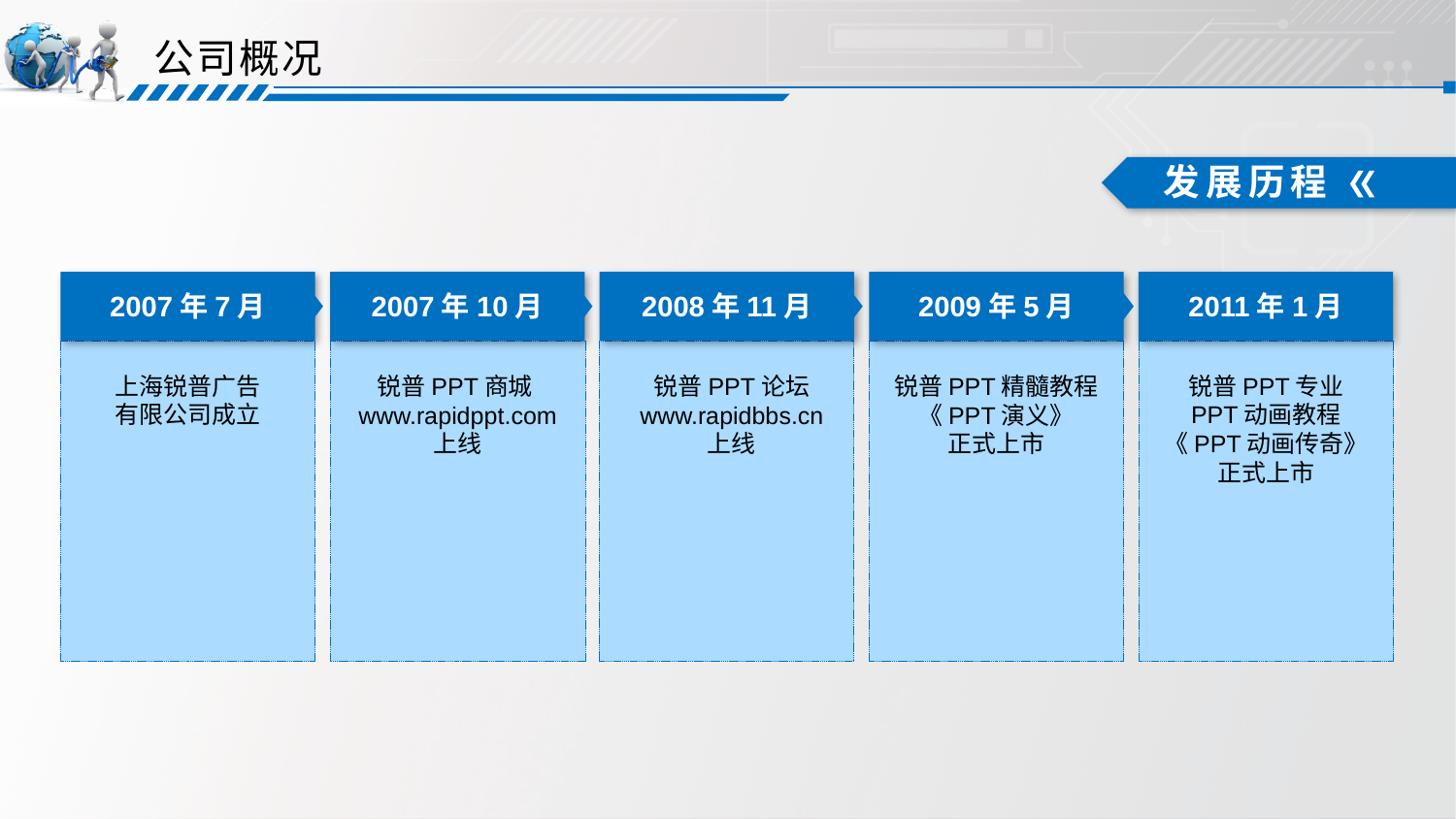

公司概况
发展历程

2007年7月

上海锐普广告
有限公司成立

2007年10月

锐普PPT商城www.rapidppt.com
上线

2008年11月

锐普PPT论坛
www.rapidbbs.cn
上线

2009年5月

锐普PPT精髓教程
《PPT演义》
正式上市

2011年1月

锐普PPT专业
PPT动画教程
《PPT动画传奇》
正式上市